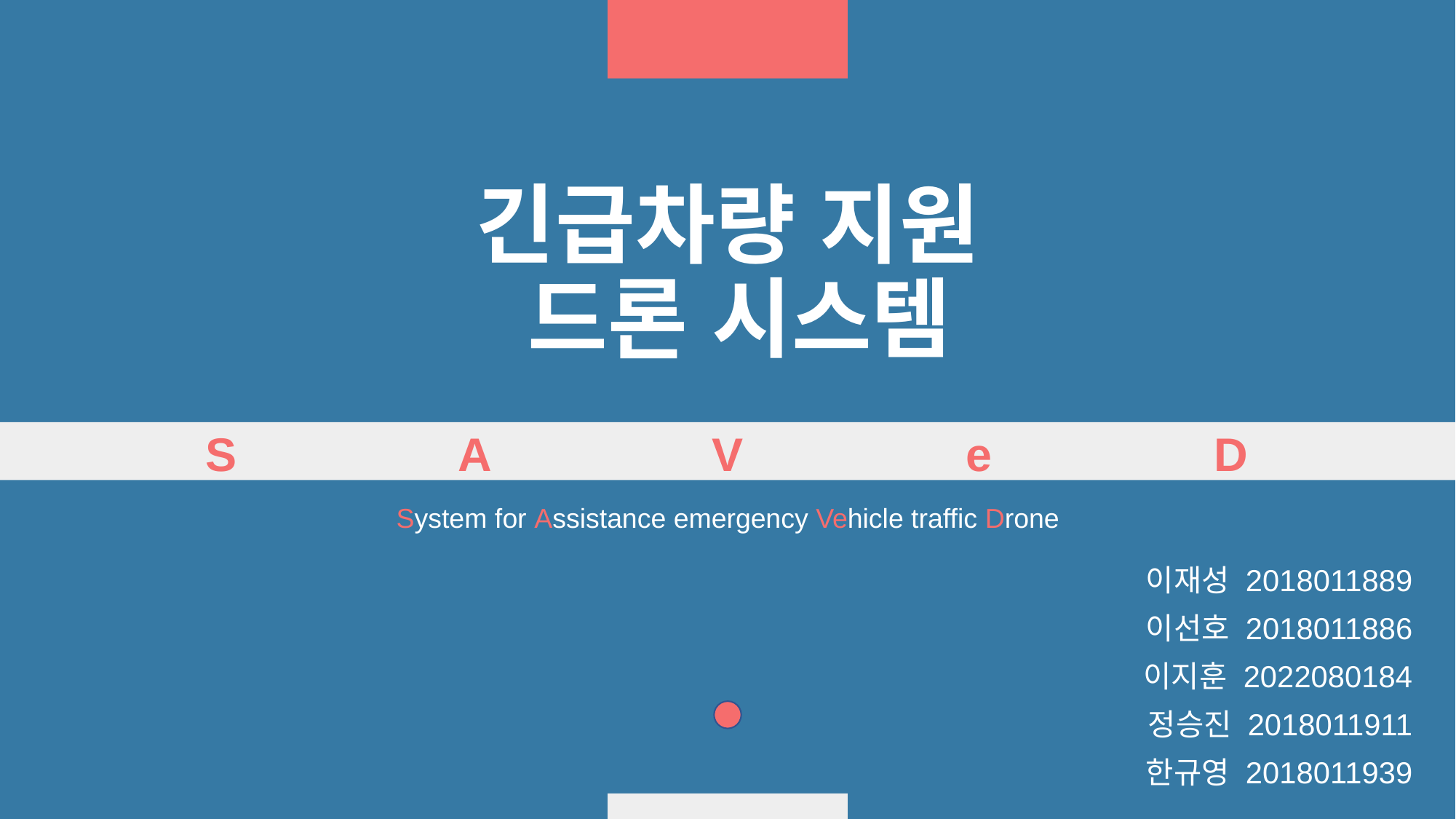

# 긴급차량 지원 드론 시스템 S                 A                 V                 e                 D

System for Assistance emergency Vehicle traffic Drone
이재성 2018011889
이선호 2018011886
이지훈 2022080184
정승진 2018011911
한규영 2018011939